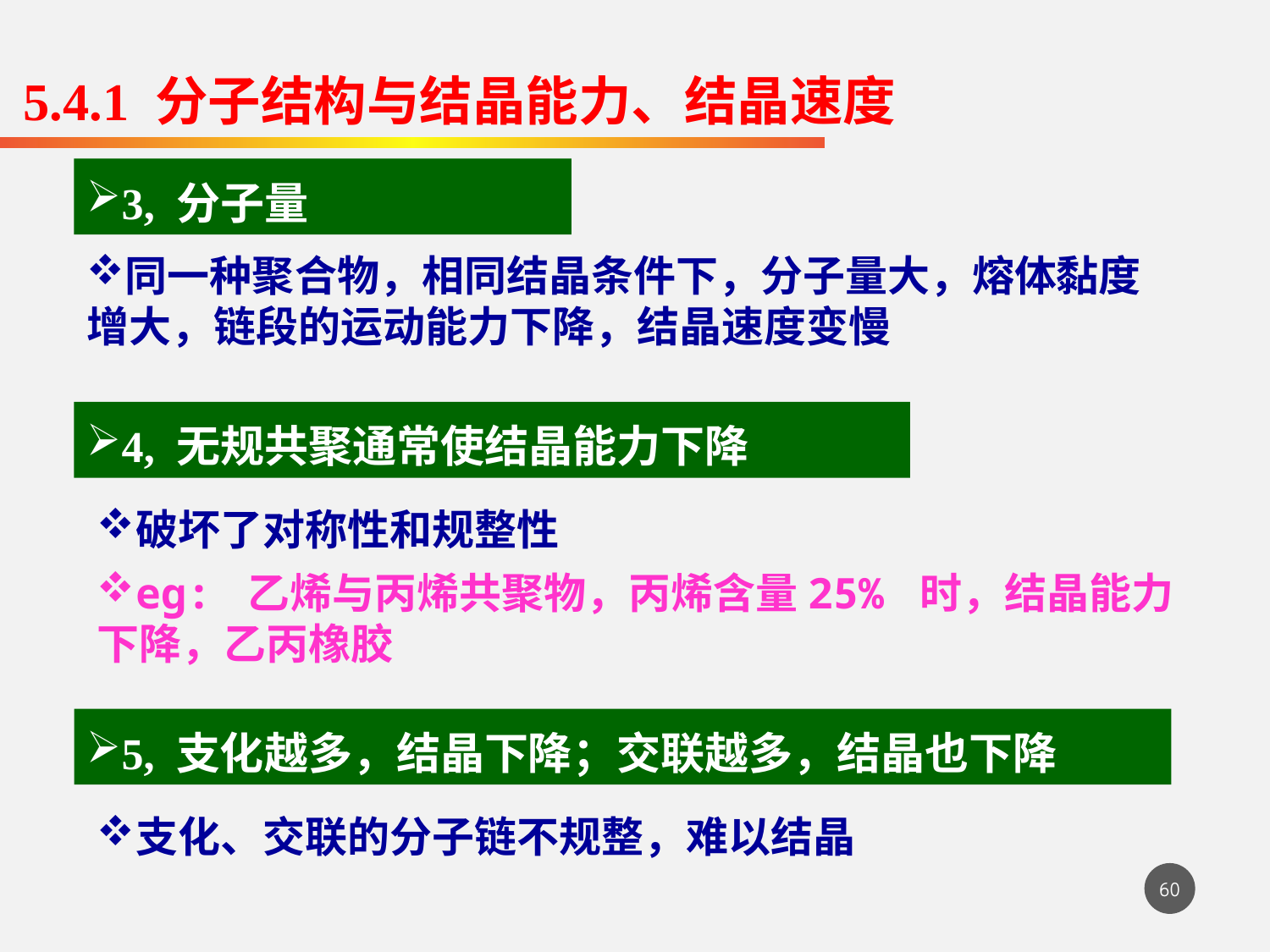

5.4.1 分子结构与结晶能力、结晶速度
3, 分子量
同一种聚合物，相同结晶条件下，分子量大，熔体黏度增大，链段的运动能力下降，结晶速度变慢
4, 无规共聚通常使结晶能力下降
破坏了对称性和规整性
eg: 乙烯与丙烯共聚物，丙烯含量25% 时，结晶能力下降，乙丙橡胶
5, 支化越多，结晶下降；交联越多，结晶也下降
支化、交联的分子链不规整，难以结晶
60